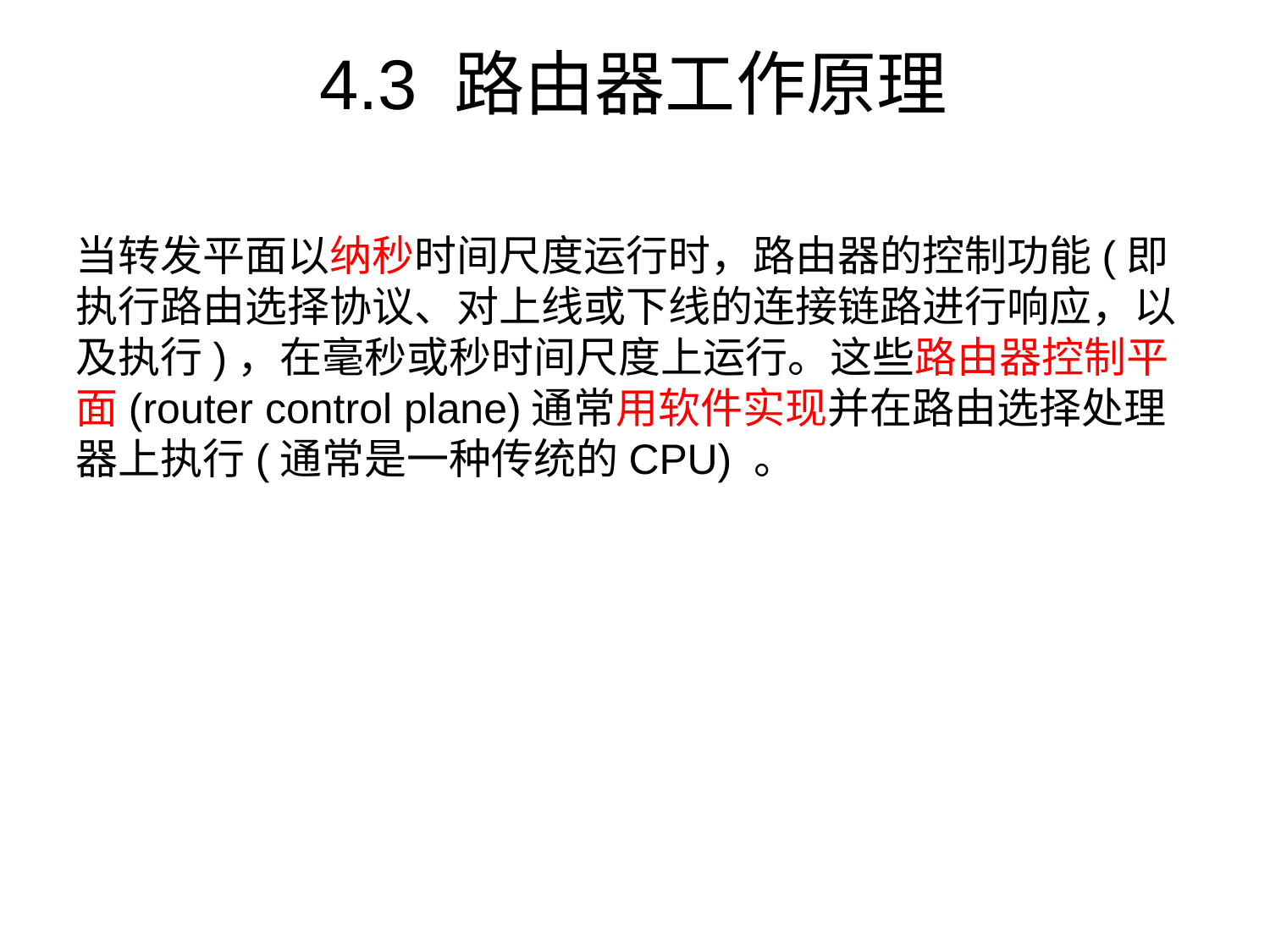

# 4.3 路由器工作原理
当转发平面以纳秒时间尺度运行时，路由器的控制功能(即执行路由选择协议、对上线或下线的连接链路进行响应，以及执行)，在毫秒或秒时间尺度上运行。这些路由器控制平面(router control plane)通常用软件实现并在路由选择处理器上执行(通常是一种传统的CPU) 。